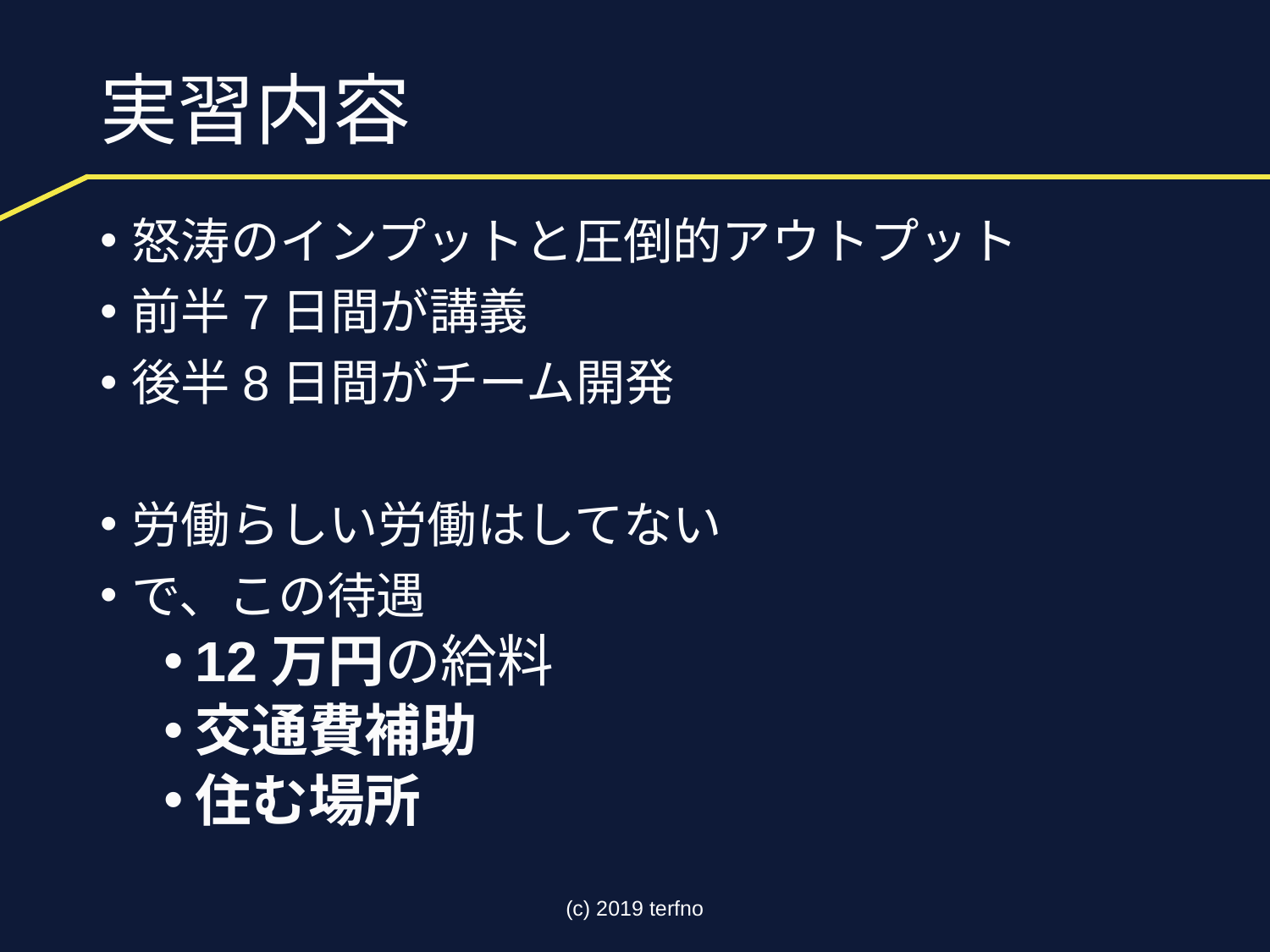

# 実習内容
怒涛のインプットと圧倒的アウトプット
前半7日間が講義
後半8日間がチーム開発

労働らしい労働はしてない
で、この待遇
12万円の給料
交通費補助
住む場所
(c) 2019 terfno